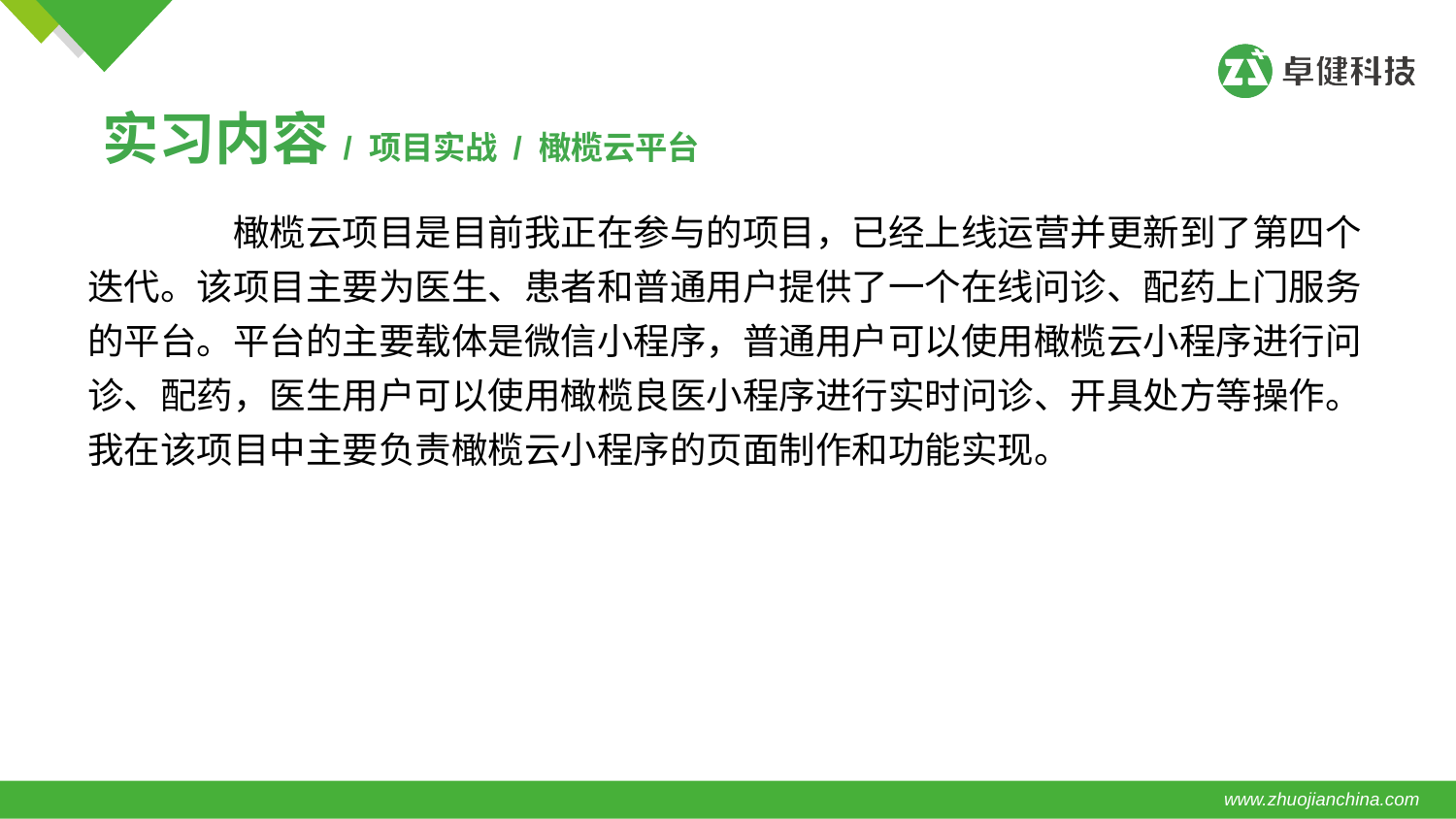

实习内容 / 项目实战 / 橄榄云平台
	橄榄云项目是目前我正在参与的项目，已经上线运营并更新到了第四个迭代。该项目主要为医生、患者和普通用户提供了一个在线问诊、配药上门服务的平台。平台的主要载体是微信小程序，普通用户可以使用橄榄云小程序进行问诊、配药，医生用户可以使用橄榄良医小程序进行实时问诊、开具处方等操作。我在该项目中主要负责橄榄云小程序的页面制作和功能实现。